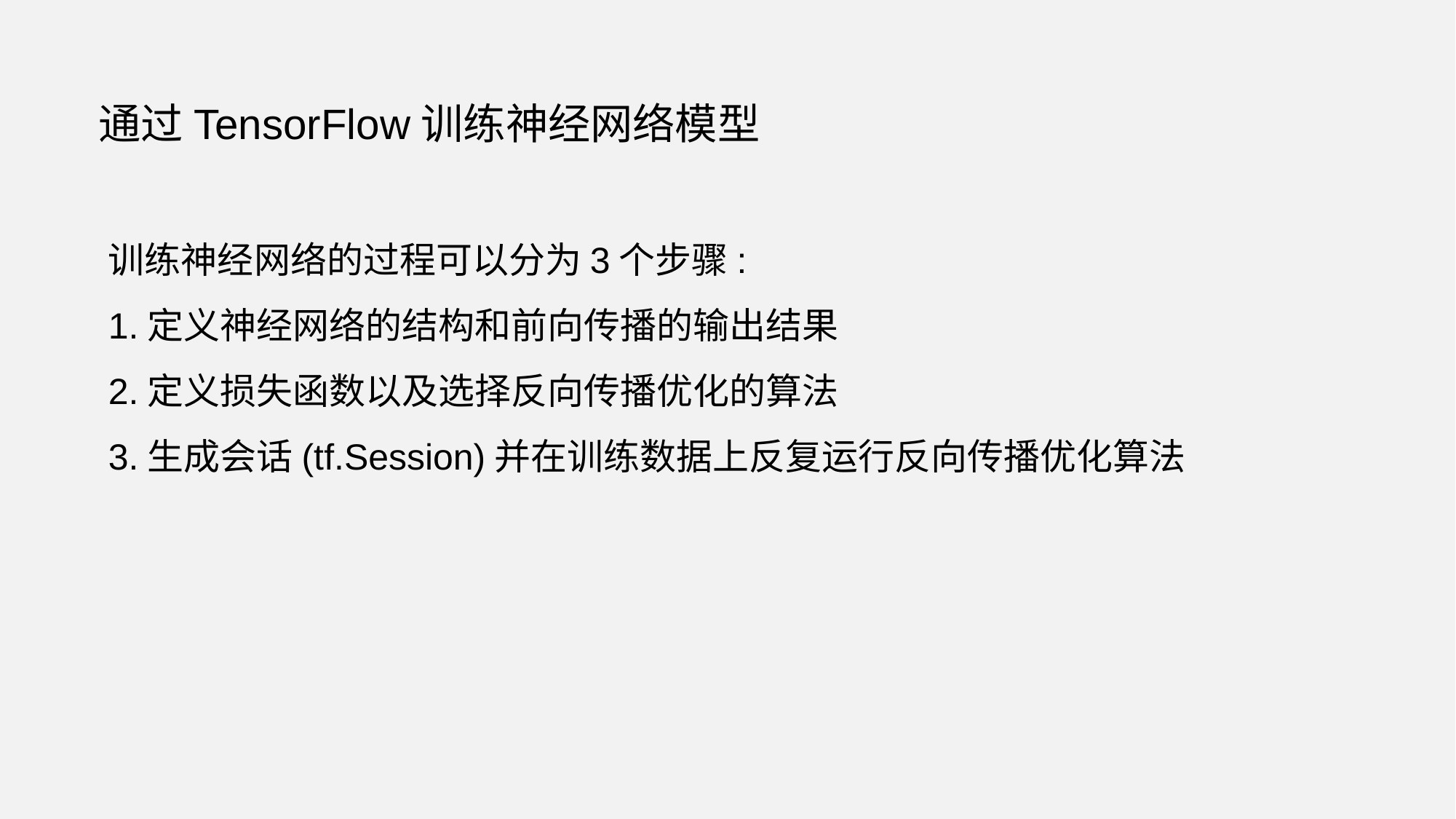

通过TensorFlow训练神经网络模型
训练神经网络的过程可以分为3个步骤:
1.定义神经网络的结构和前向传播的输出结果
2.定义损失函数以及选择反向传播优化的算法
3.生成会话(tf.Session)并在训练数据上反复运行反向传播优化算法